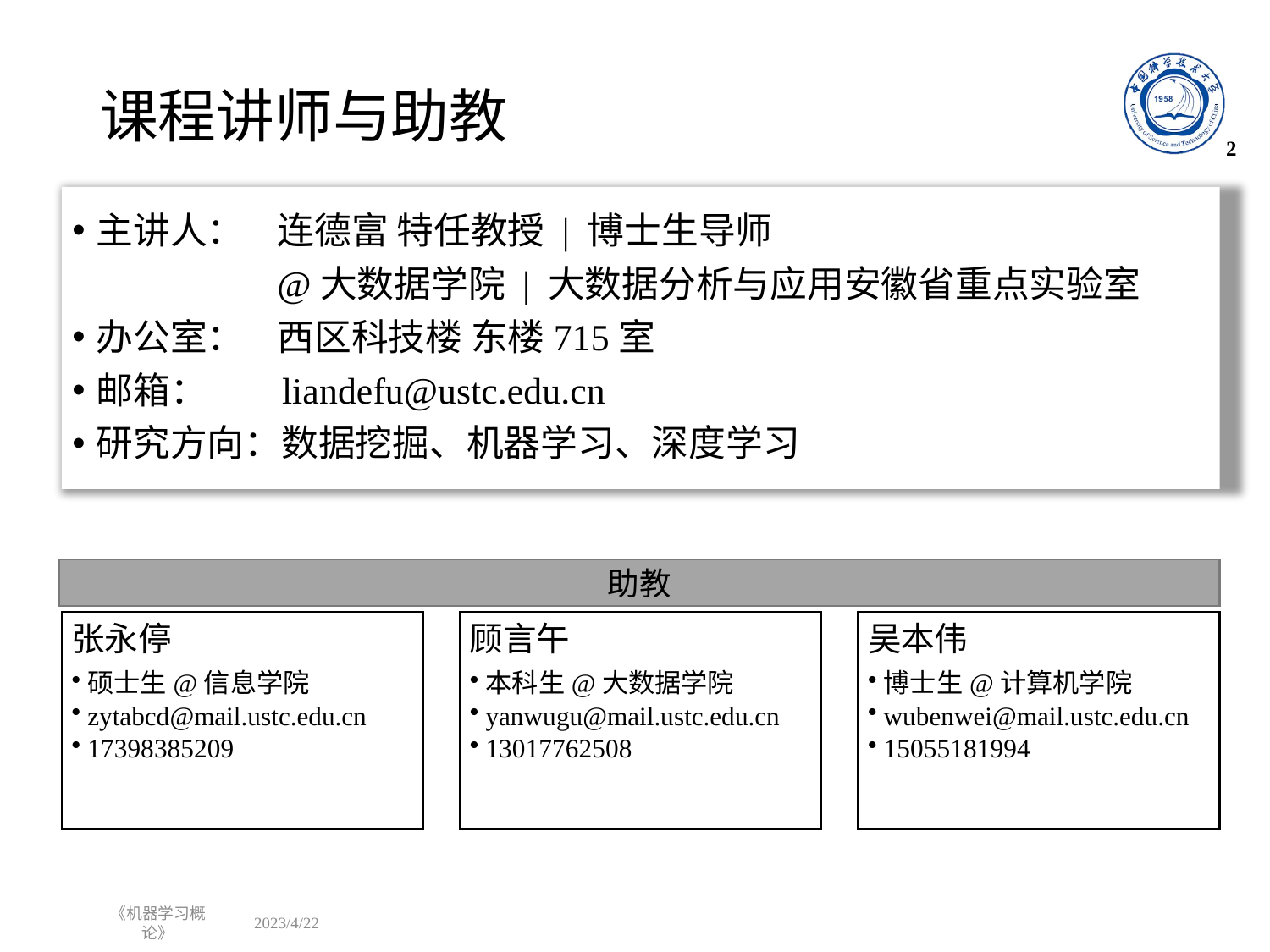

# 课程讲师与助教
2

主讲人：    连德富 特任教授 | 博士生导师
                      @大数据学院 | 大数据分析与应用安徽省重点实验室
办公室：    西区科技楼 东楼715室
邮箱：        liandefu@ustc.edu.cn
研究方向：数据挖掘、机器学习、深度学习

助教
张永停
硕士生@信息学院
zytabcd@mail.ustc.edu.cn
17398385209
顾言午
本科生@大数据学院
yanwugu@mail.ustc.edu.cn
13017762508
吴本伟
博士生@计算机学院
wubenwei@mail.ustc.edu.cn
15055181994
《机器学习概论》
2023/4/22